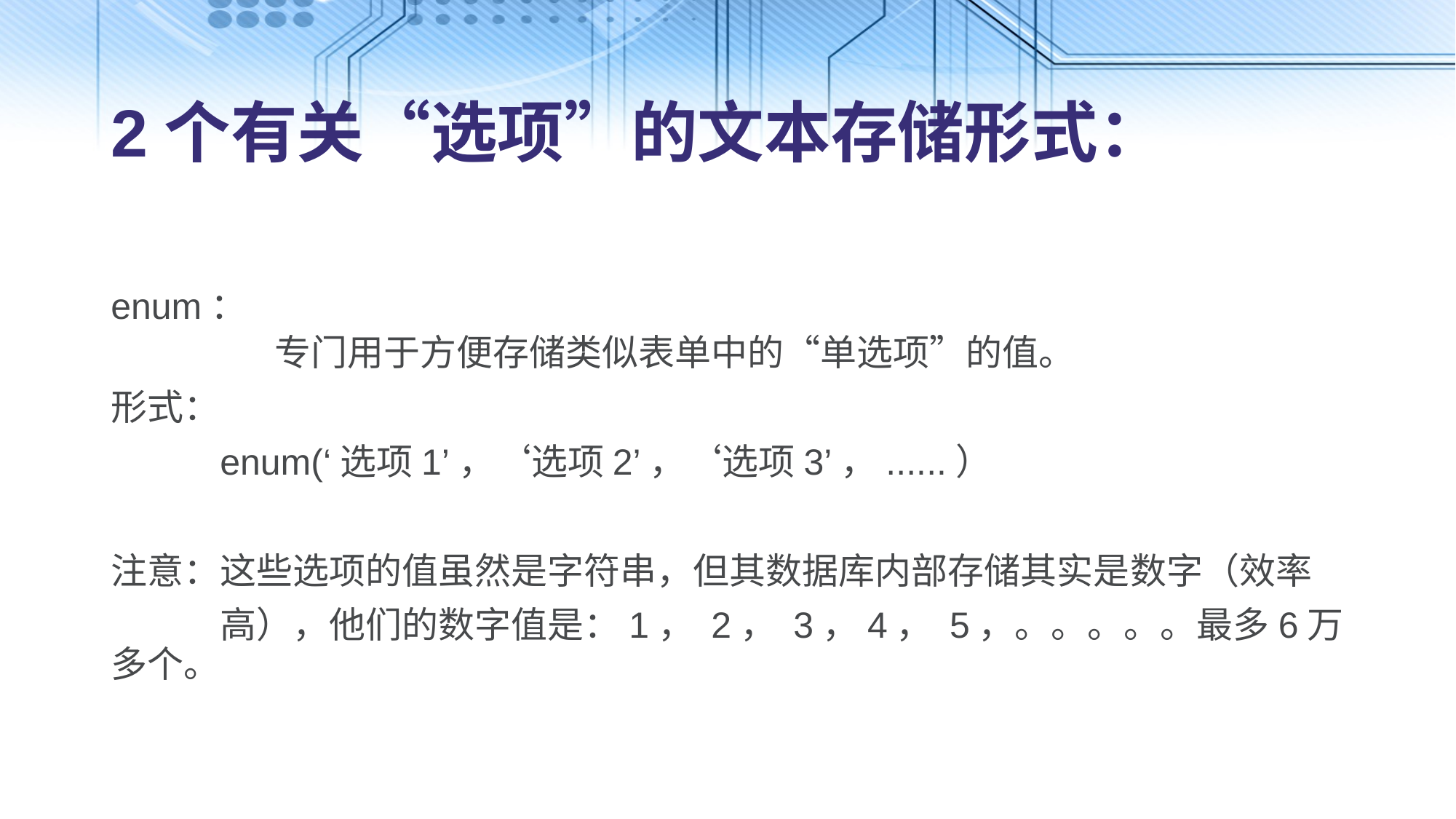

# 2个有关“选项”的文本存储形式：

enum：
	专门用于方便存储类似表单中的“单选项”的值。
形式：
	enum(‘选项1’，‘选项2’，‘选项3’，......）

注意：这些选项的值虽然是字符串，但其数据库内部存储其实是数字（效率
 	高），他们的数字值是：1， 2， 3，4， 5，。。。。。最多6万多个。